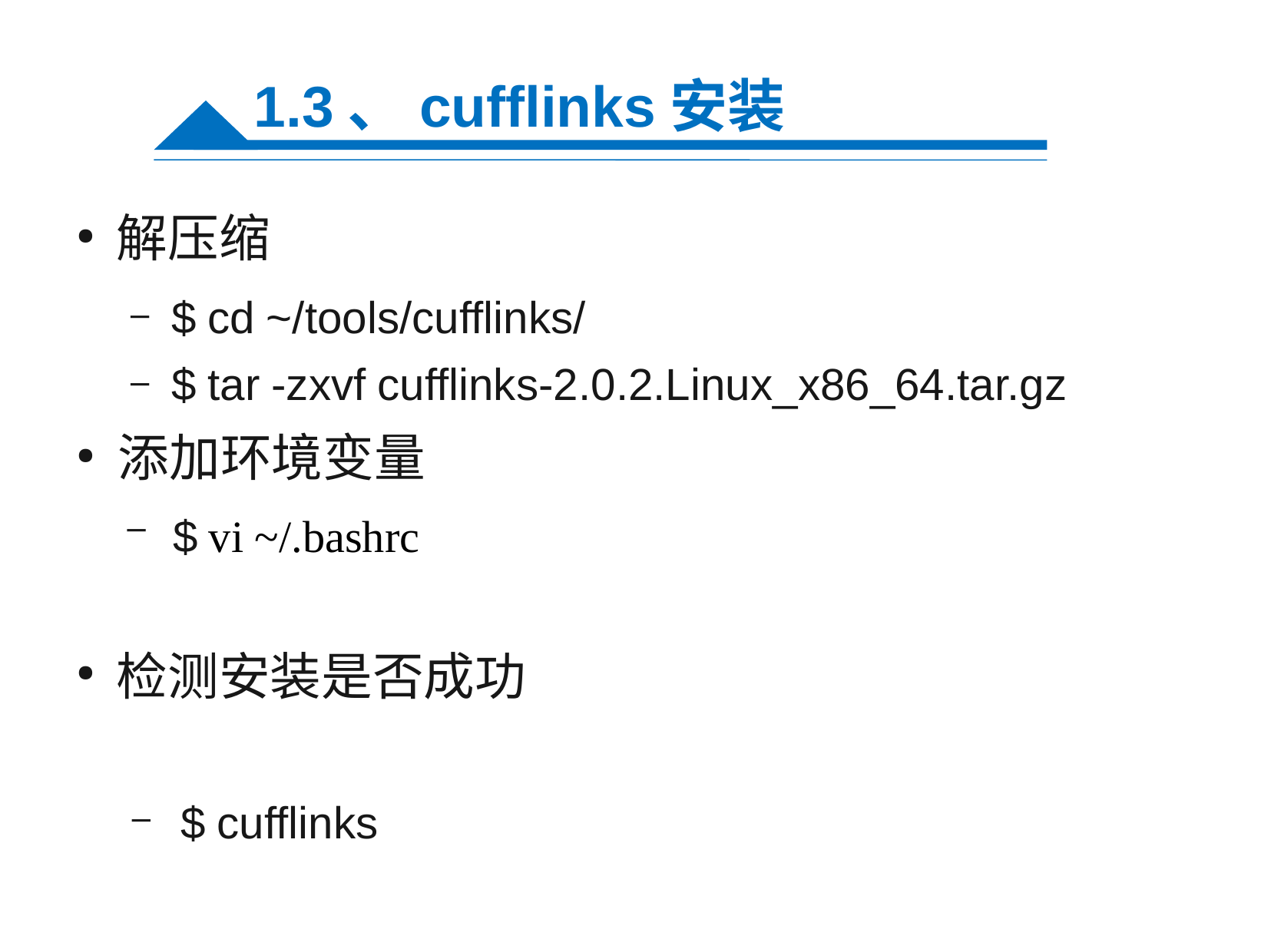

1.3、cufflinks安装

解压缩
●
$ cd ~/tools/cufflinks/

$ tar -zxvf cufflinks-2.0.2.Linux_x86_64.tar.gz
–

–
添加环境变量
●

–
$ vi ~/.bashrc

检测安装是否成功
●

$ cufflinks

–